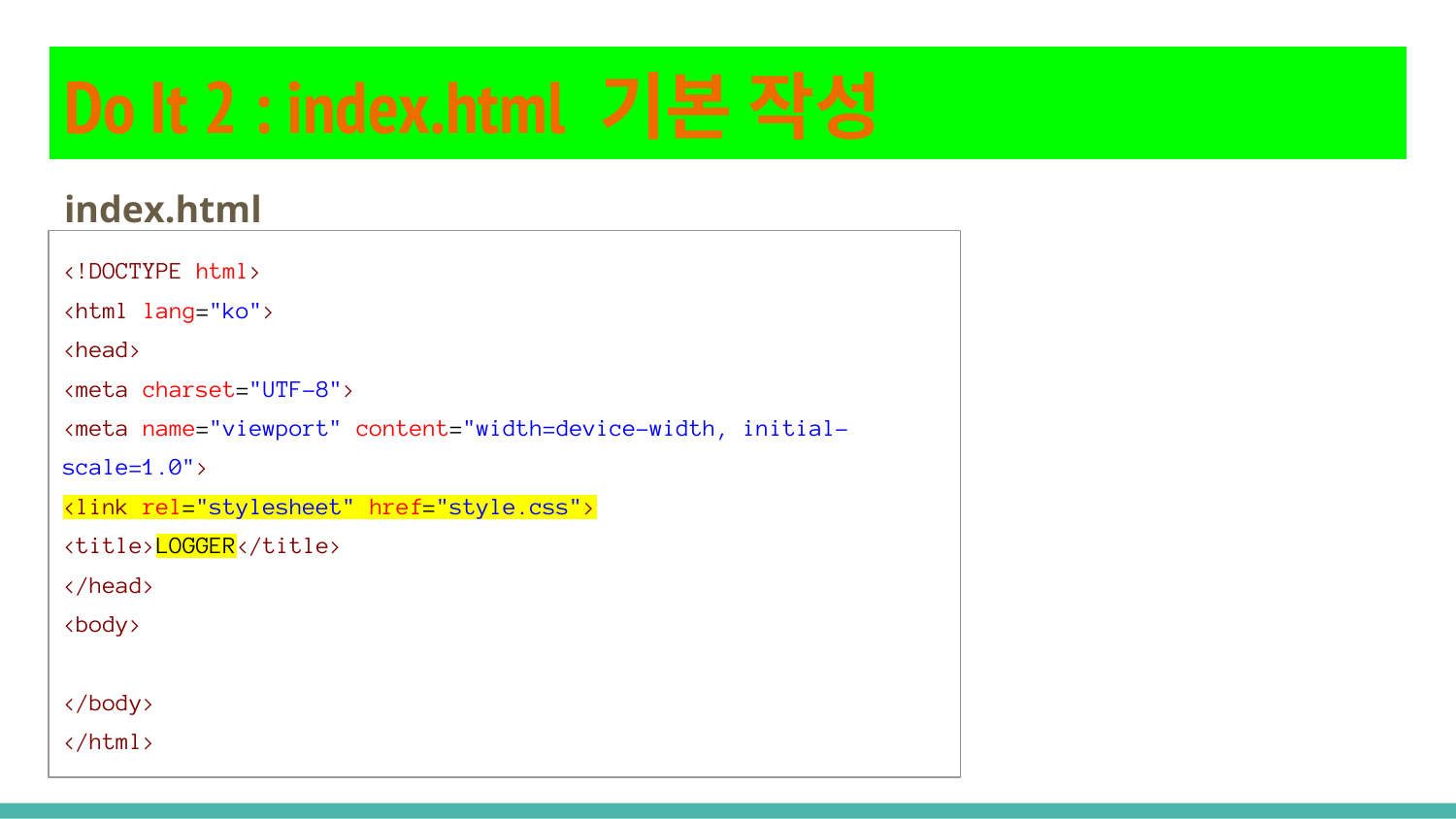

# Do It 2 : index.html 기본 작성
index.html
<!DOCTYPE html>
<html lang="ko">
<head>
<meta charset="UTF-8">
<meta name="viewport" content="width=device-width, initial-scale=1.0">
<link rel="stylesheet" href="style.css">
<title>LOGGER</title>
</head>
<body>

</body>
</html>